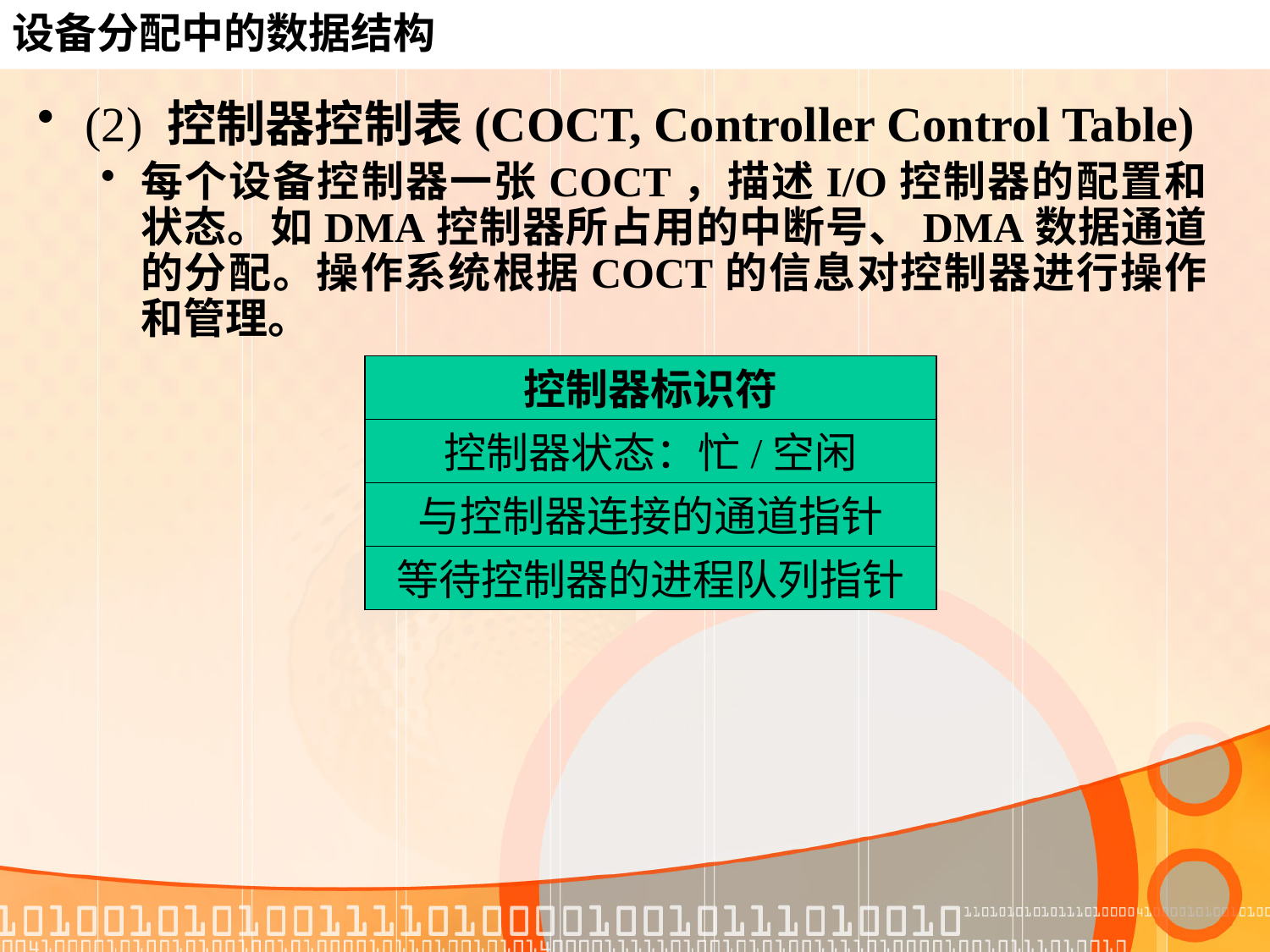

# 设备分配中的数据结构
(2) 控制器控制表(COCT, Controller Control Table)
每个设备控制器一张COCT，描述I/O控制器的配置和状态。如DMA控制器所占用的中断号、DMA数据通道的分配。操作系统根据COCT的信息对控制器进行操作和管理。

控制器标识符
控制器状态：忙/空闲
与控制器连接的通道指针
等待控制器的进程队列指针